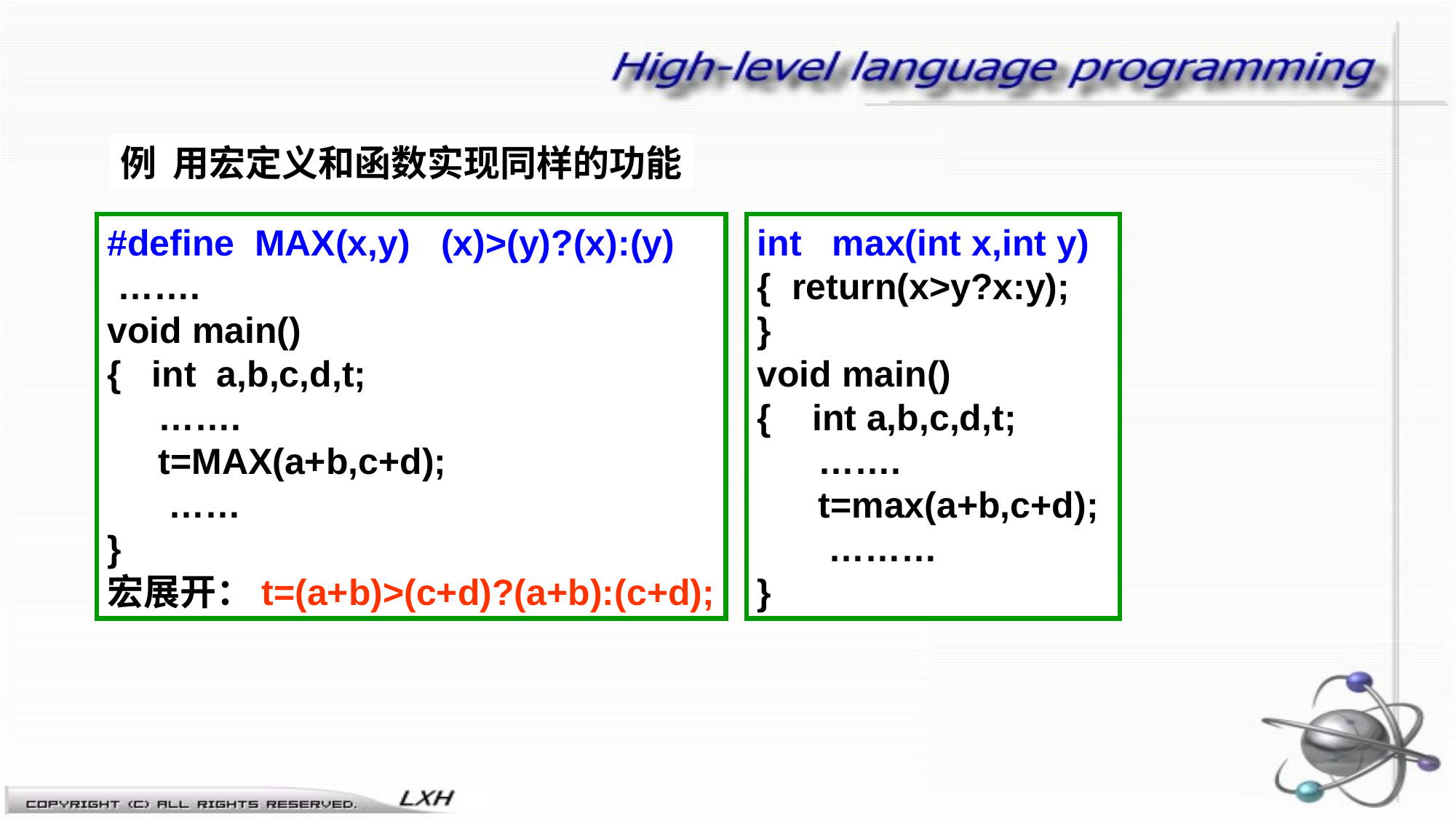

例  用宏定义和函数实现同样的功能
#define  MAX(x,y)   (x)>(y)?(x):(y)
 …….
void main()
{   int  a,b,c,d,t;
     …….
     t=MAX(a+b,c+d);
      ……
}
宏展开：t=(a+b)>(c+d)?(a+b):(c+d);
int   max(int x,int y)
{  return(x>y?x:y);
}
void main()
{    int a,b,c,d,t;
      …….
      t=max(a+b,c+d);
       ………
}